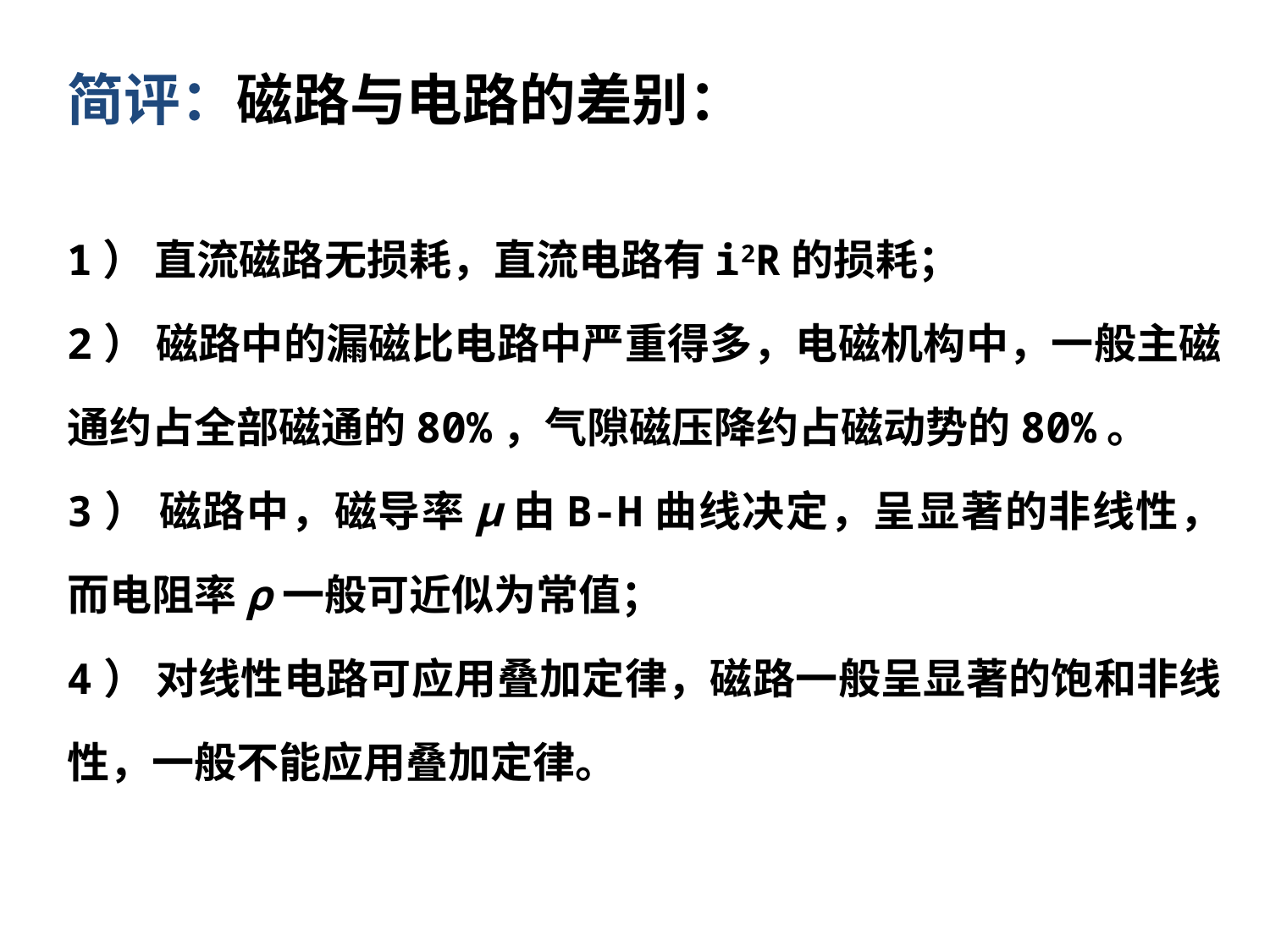

简评：磁路与电路的差别：
1） 直流磁路无损耗，直流电路有i2R的损耗；
2） 磁路中的漏磁比电路中严重得多，电磁机构中，一般主磁通约占全部磁通的80%，气隙磁压降约占磁动势的80%。
3） 磁路中，磁导率μ由B-H曲线决定，呈显著的非线性，而电阻率ρ一般可近似为常值；
4） 对线性电路可应用叠加定律，磁路一般呈显著的饱和非线性，一般不能应用叠加定律。